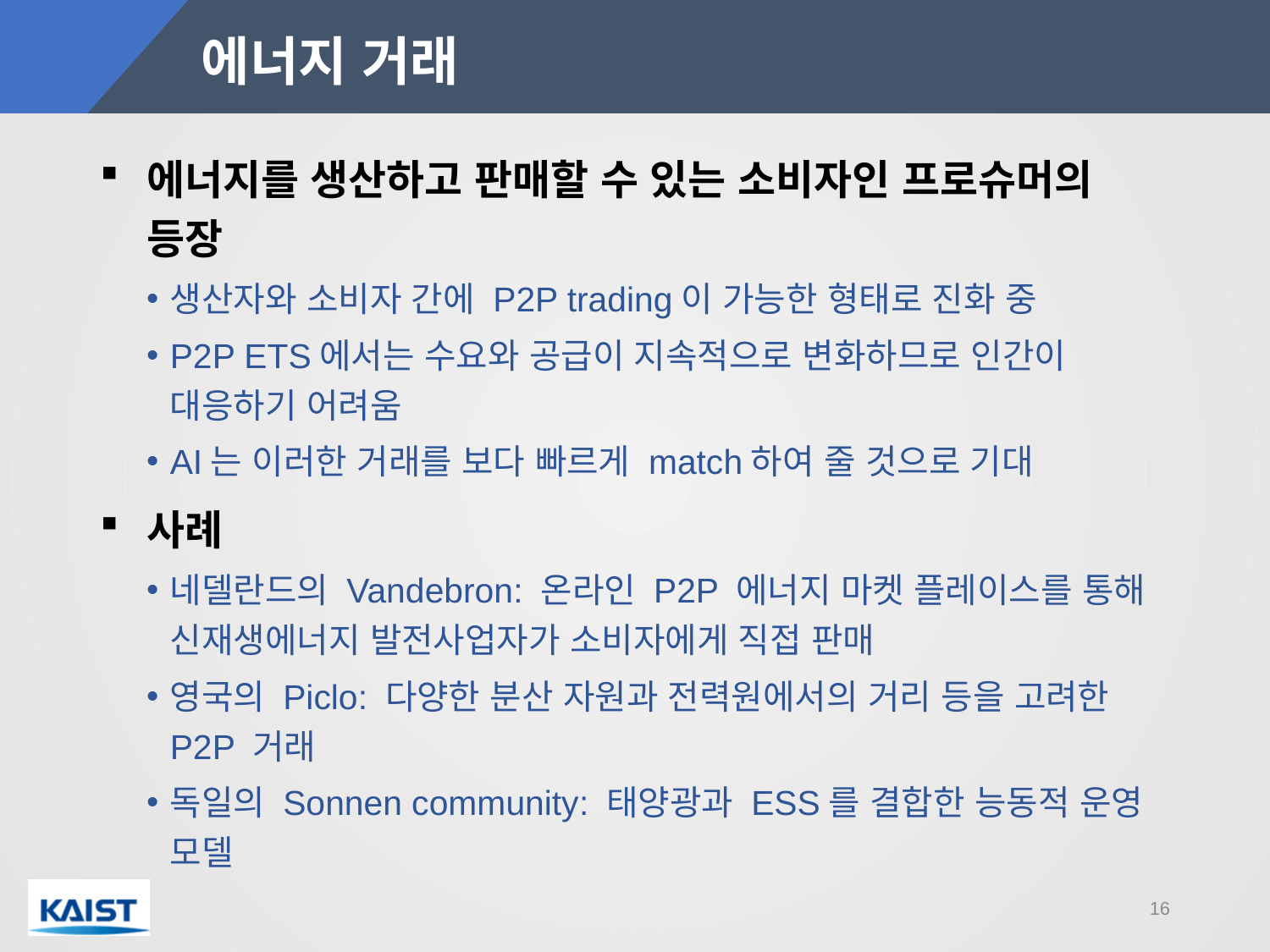

# 에너지 거래
에너지를 생산하고 판매할 수 있는 소비자인 프로슈머의 등장
생산자와 소비자 간에 P2P trading이 가능한 형태로 진화 중
P2P ETS에서는 수요와 공급이 지속적으로 변화하므로 인간이 대응하기 어려움
AI는 이러한 거래를 보다 빠르게 match하여 줄 것으로 기대
사례
네델란드의 Vandebron: 온라인 P2P 에너지 마켓 플레이스를 통해 신재생에너지 발전사업자가 소비자에게 직접 판매
영국의 Piclo: 다양한 분산 자원과 전력원에서의 거리 등을 고려한 P2P 거래
독일의 Sonnen community: 태양광과 ESS를 결합한 능동적 운영 모델

16